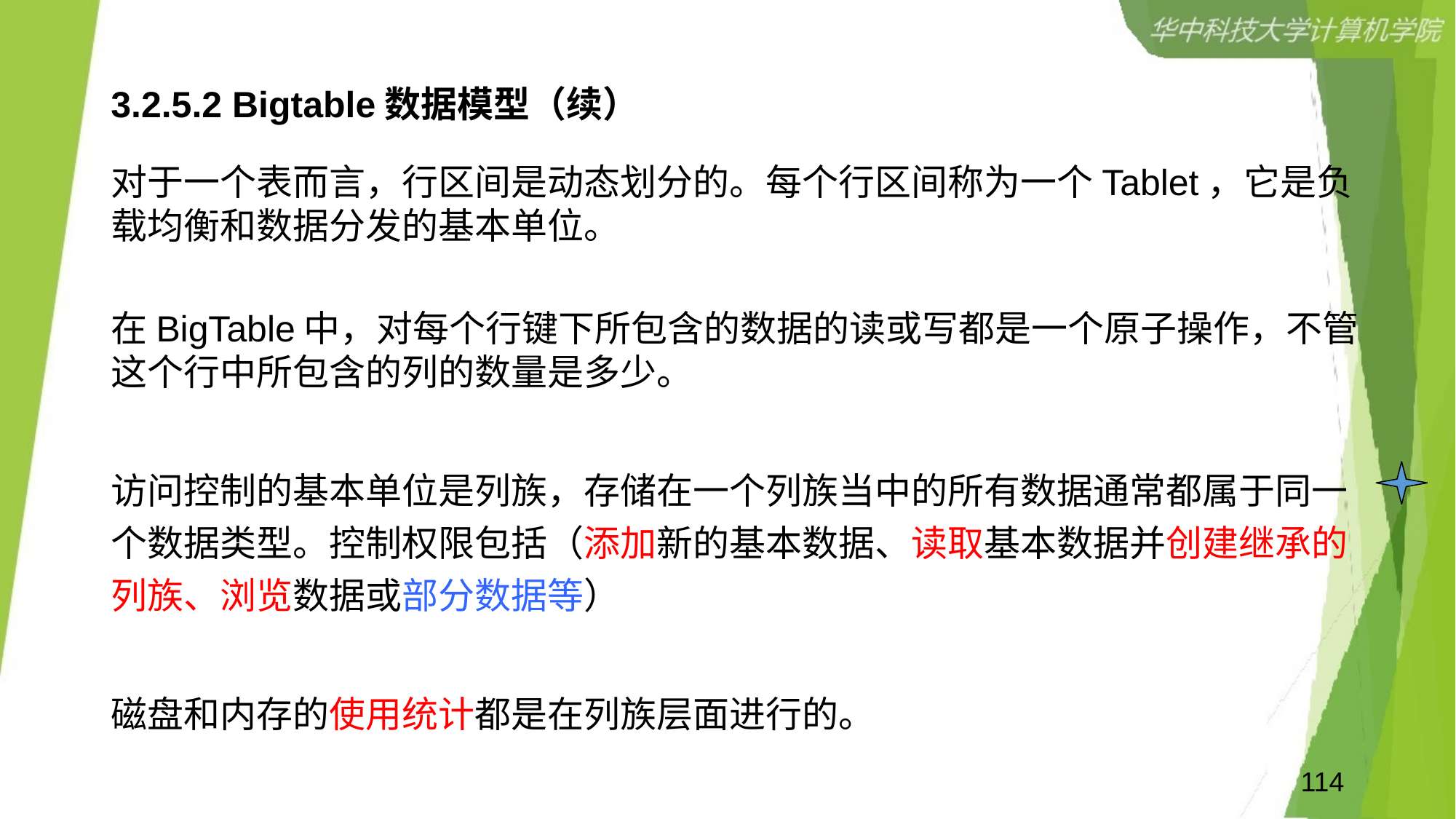

# 3.2.5.2 Bigtable数据模型（续）
对于一个表而言，行区间是动态划分的。每个行区间称为一个Tablet，它是负载均衡和数据分发的基本单位。

在BigTable中，对每个行键下所包含的数据的读或写都是一个原子操作，不管这个行中所包含的列的数量是多少。

访问控制的基本单位是列族，存储在一个列族当中的所有数据通常都属于同一个数据类型。控制权限包括（添加新的基本数据、读取基本数据并创建继承的列族、浏览数据或部分数据等）

磁盘和内存的使用统计都是在列族层面进行的。

114